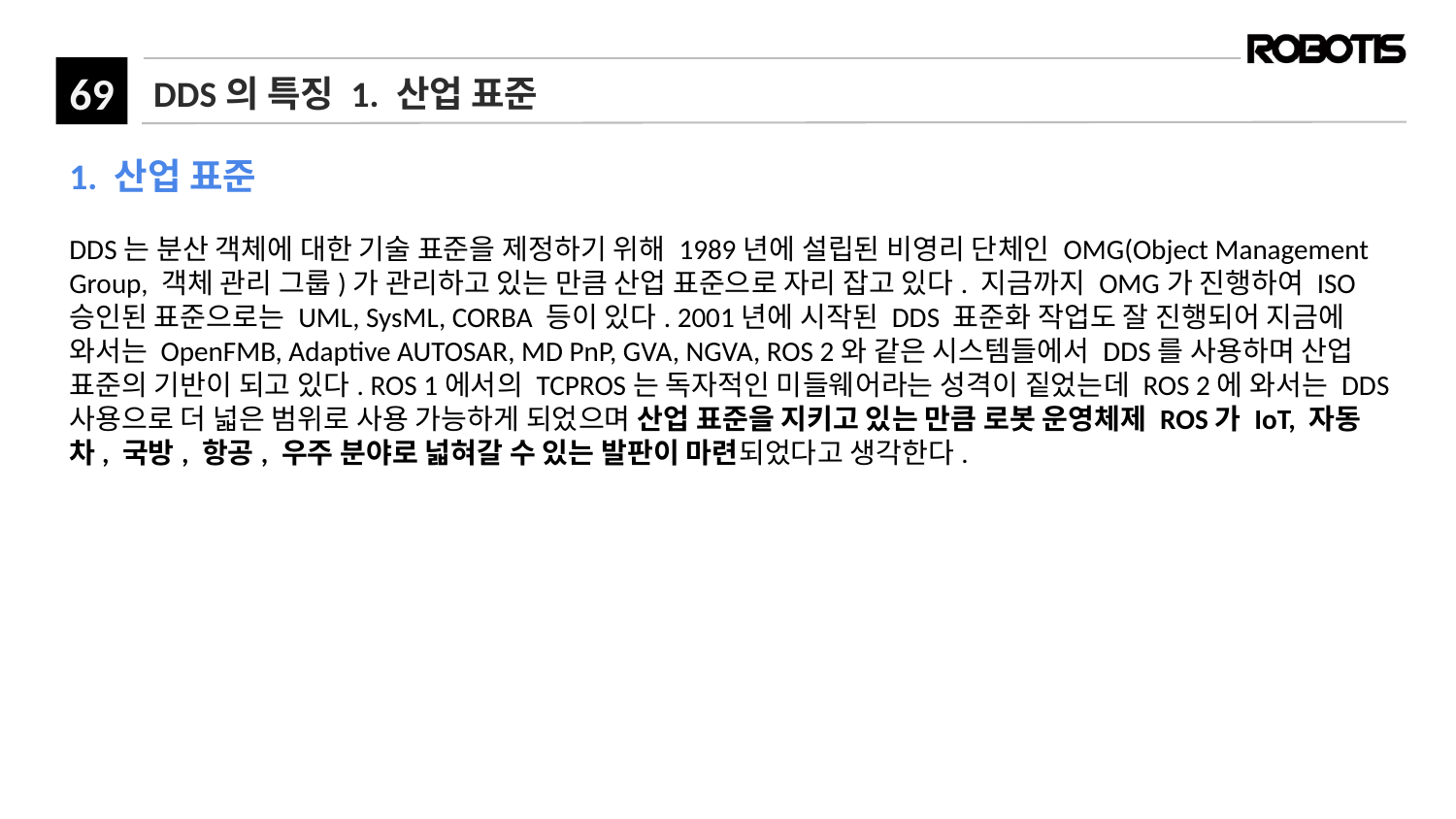

# DDS의 특징 1. 산업 표준
1. 산업 표준

DDS는 분산 객체에 대한 기술 표준을 제정하기 위해 1989년에 설립된 비영리 단체인 OMG(Object Management Group, 객체 관리 그룹)가 관리하고 있는 만큼 산업 표준으로 자리 잡고 있다. 지금까지 OMG가 진행하여 ISO 승인된 표준으로는 UML, SysML, CORBA 등이 있다. 2001년에 시작된 DDS 표준화 작업도 잘 진행되어 지금에 와서는 OpenFMB, Adaptive AUTOSAR, MD PnP, GVA, NGVA, ROS 2와 같은 시스템들에서 DDS를 사용하며 산업 표준의 기반이 되고 있다. ROS 1에서의 TCPROS는 독자적인 미들웨어라는 성격이 짙었는데 ROS 2에 와서는 DDS 사용으로 더 넓은 범위로 사용 가능하게 되었으며 산업 표준을 지키고 있는 만큼 로봇 운영체제 ROS가 IoT, 자동차, 국방, 항공, 우주 분야로 넓혀갈 수 있는 발판이 마련되었다고 생각한다.